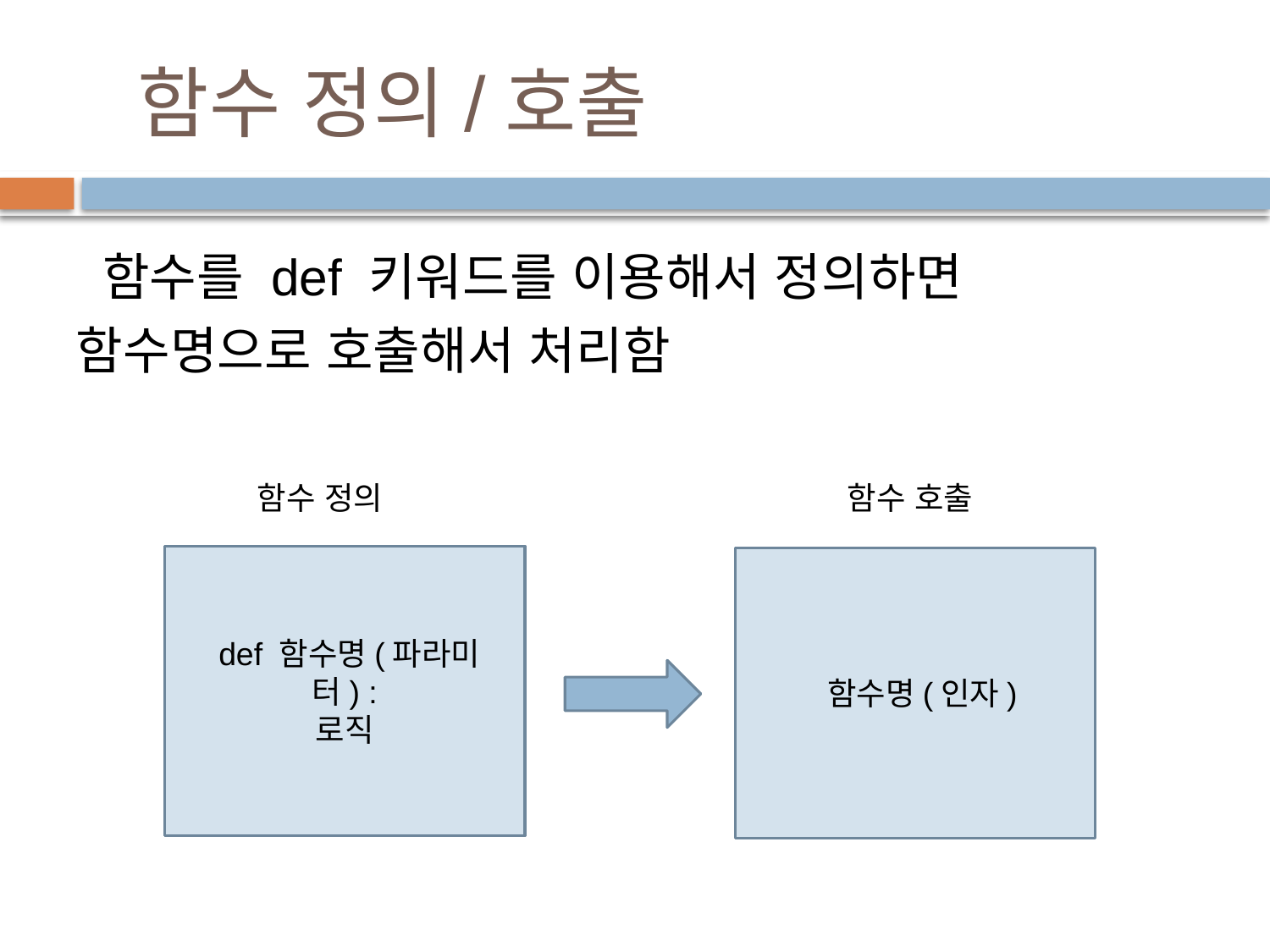

# 함수 정의/호출
 함수를 def 키워드를 이용해서 정의하면 함수명으로 호출해서 처리함
함수 정의
함수 호출
 def 함수명(파라미터) :
로직
 함수명(인자)